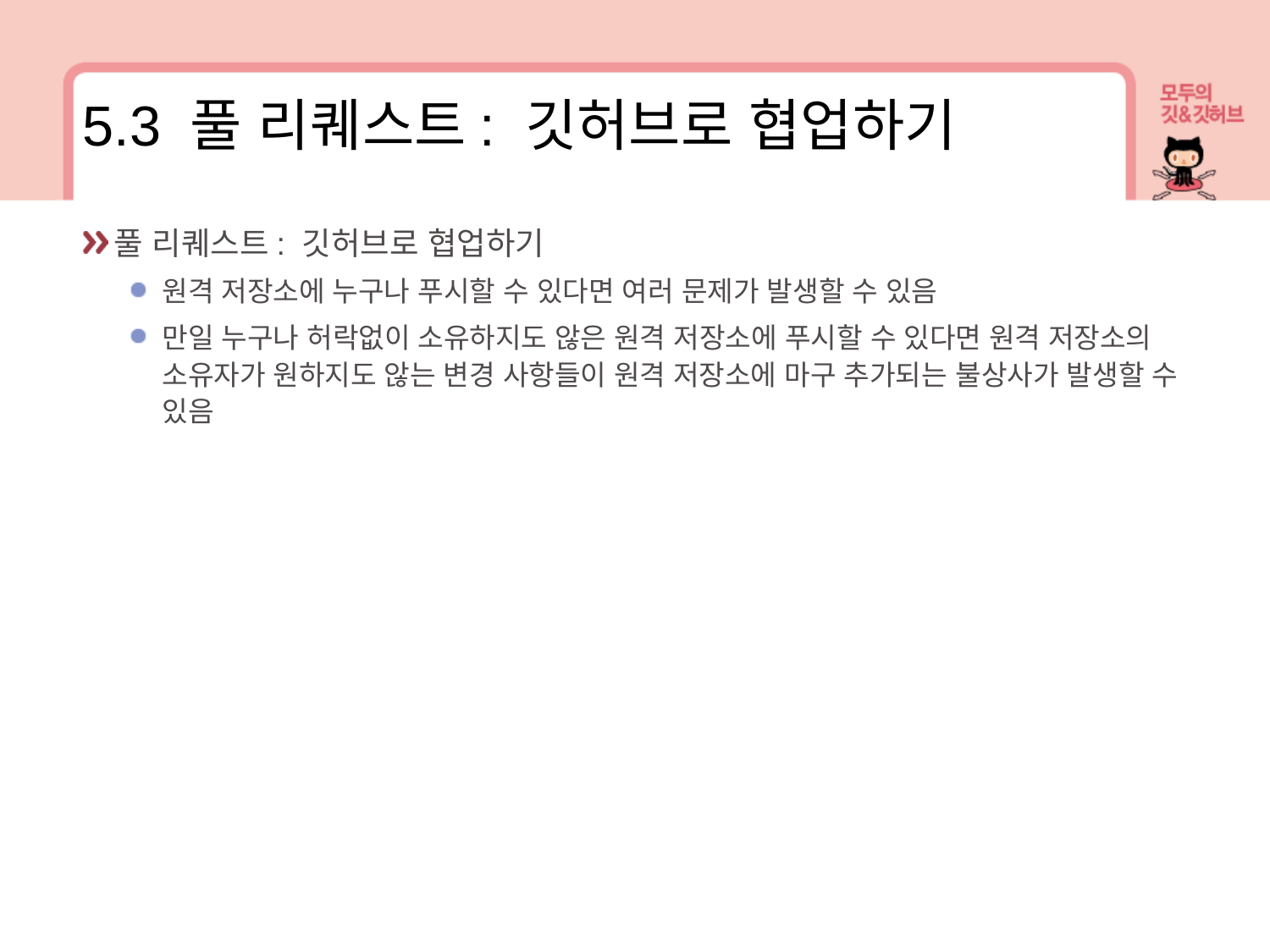

5.3 풀 리퀘스트: 깃허브로 협업하기
풀 리퀘스트: 깃허브로 협업하기
원격 저장소에 누구나 푸시할 수 있다면 여러 문제가 발생할 수 있음
만일 누구나 허락없이 소유하지도 않은 원격 저장소에 푸시할 수 있다면 원격 저장소의 소유자가 원하지도 않는 변경 사항들이 원격 저장소에 마구 추가되는 불상사가 발생할 수 있음